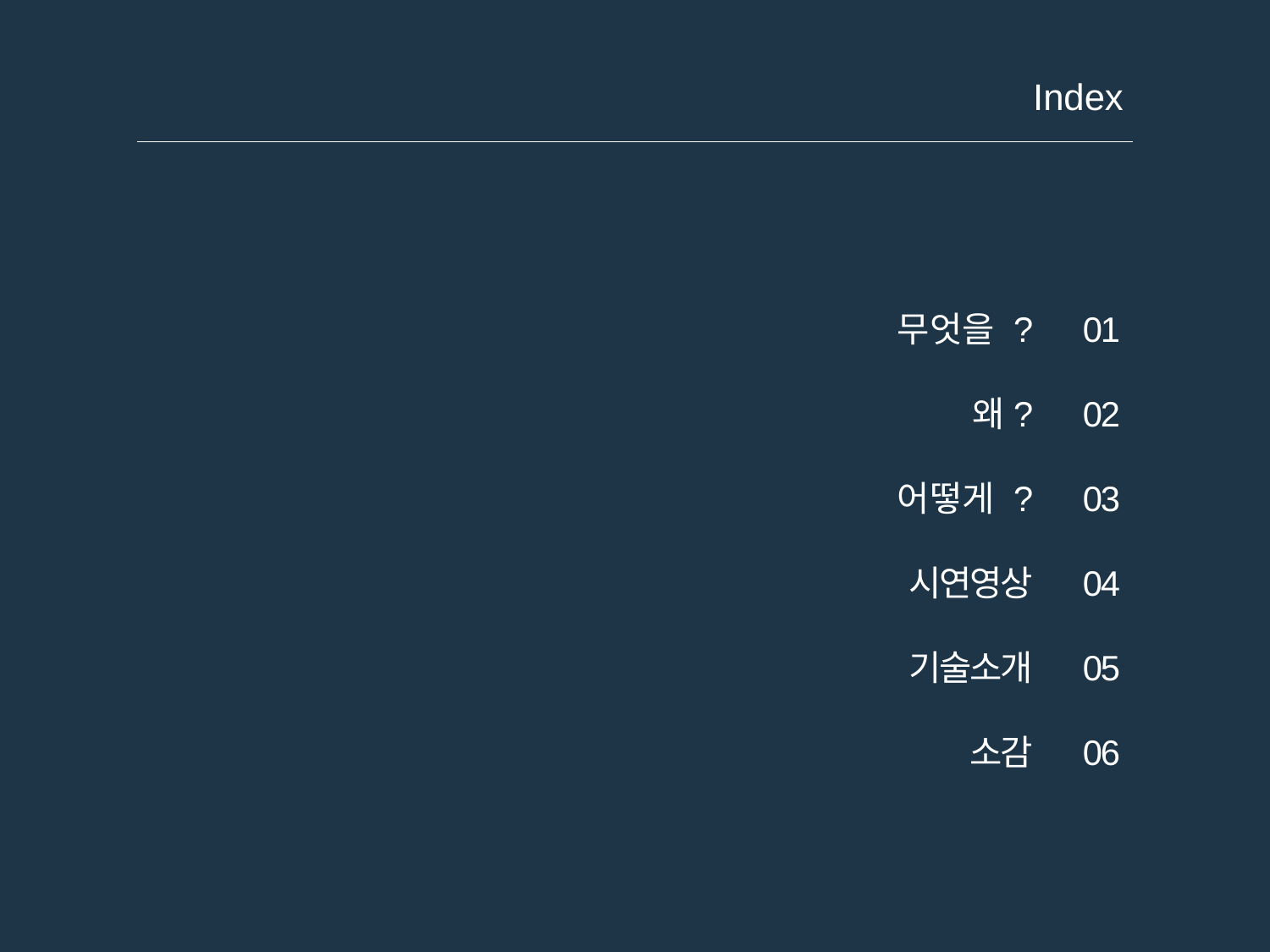

Index
무엇을 ?
왜?
어떻게 ?
시연영상
기술소개
소감
01
02
03
04
05
06